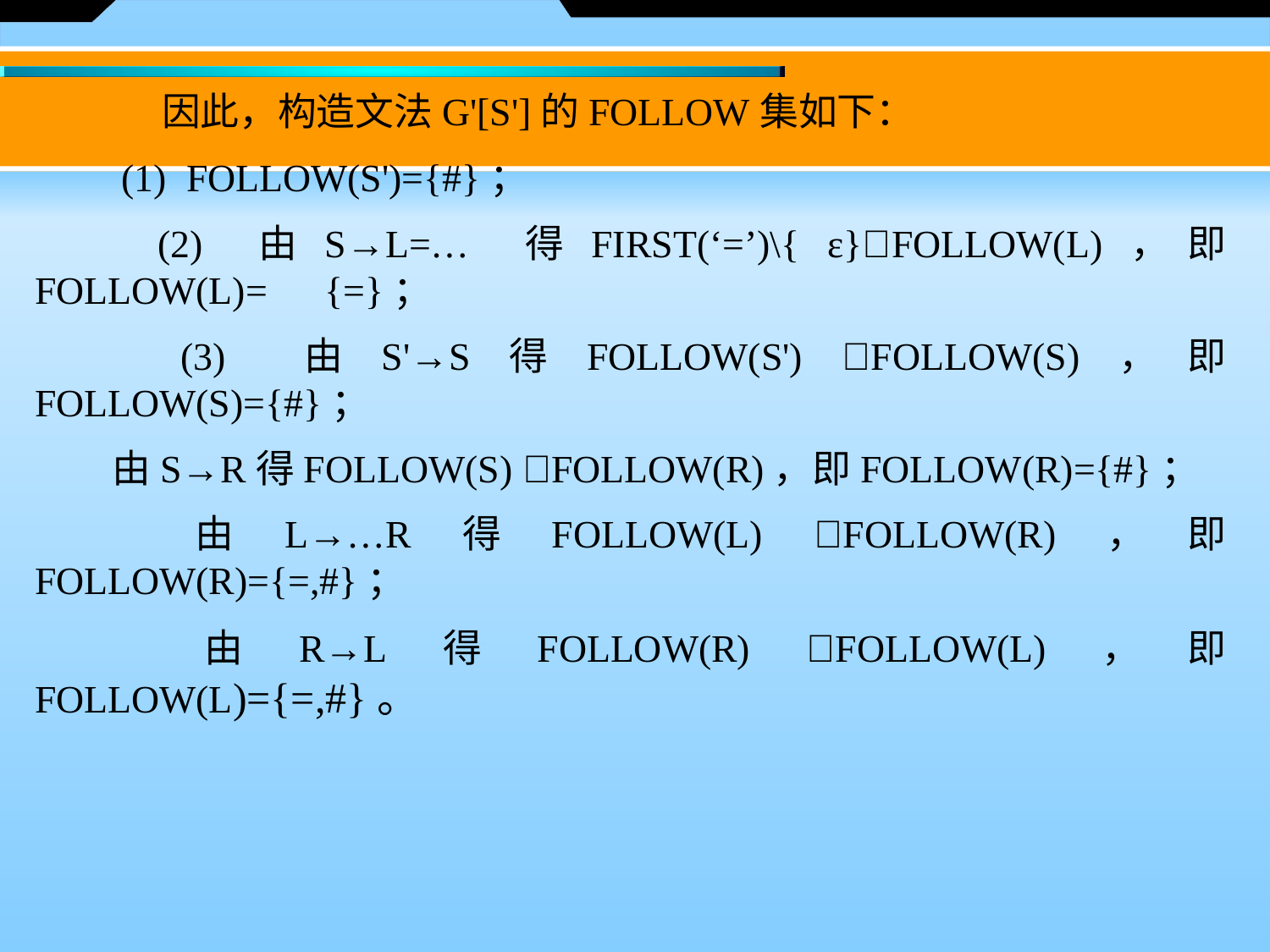

因此，构造文法G'[S']的FOLLOW集如下：
　　(1)  FOLLOW(S')={#}；
　　(2) 由S→L=… 得FIRST(‘=’)\{ ε}⊂FOLLOW(L)，即FOLLOW(L)=　{=}；
　　(3) 由S'→S得FOLLOW(S') ⊂FOLLOW(S)，即FOLLOW(S)={#}；
　　由S→R得FOLLOW(S) ⊂FOLLOW(R)，即FOLLOW(R)={#}；
　　由L→…R得FOLLOW(L) ⊂FOLLOW(R)，即FOLLOW(R)={=,#}；
　　由R→L得FOLLOW(R) ⊂FOLLOW(L)，即FOLLOW(L)={=,#}。